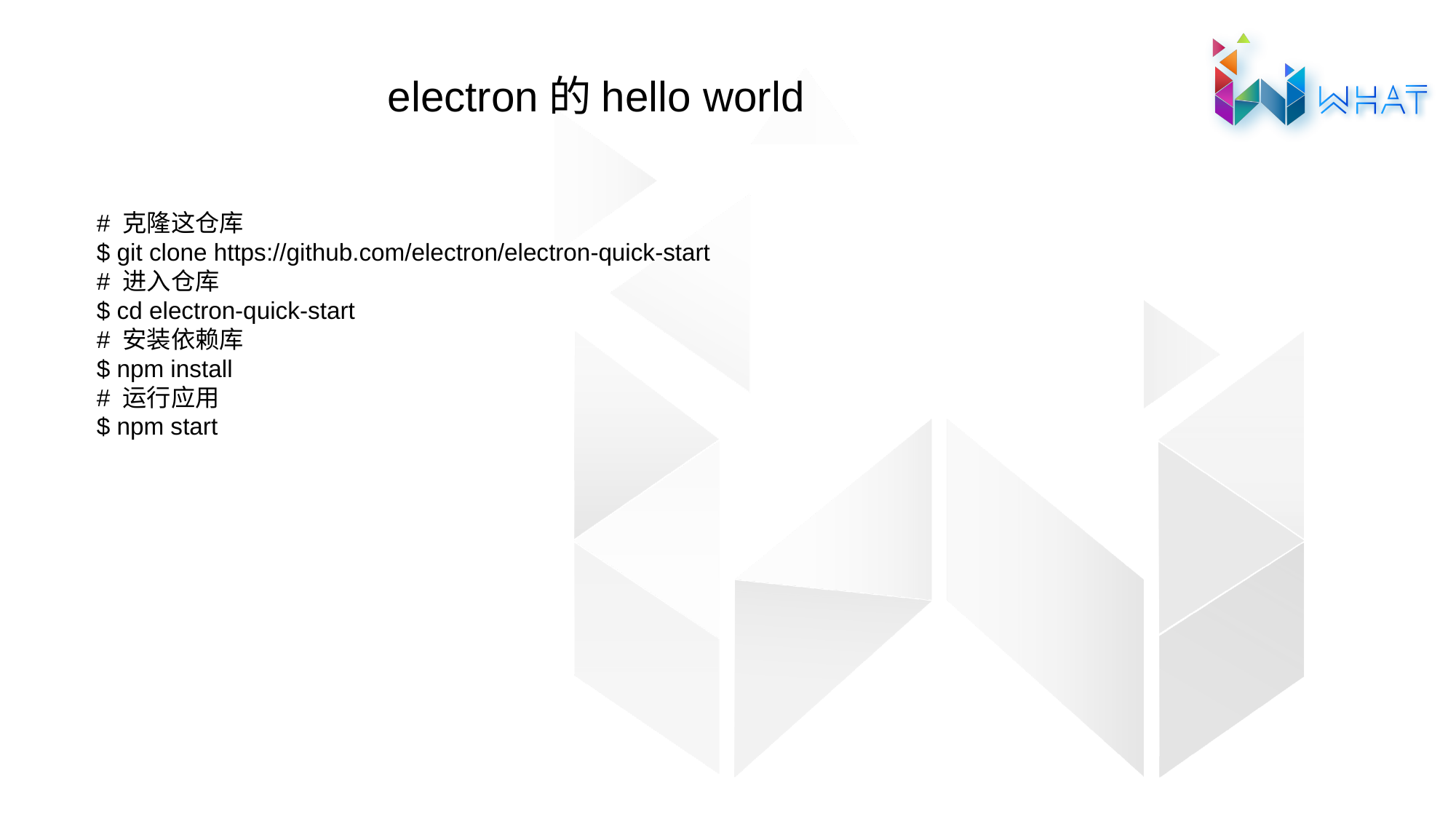

electron的hello world

# 克隆这仓库
$ git clone https://github.com/electron/electron-quick-start
# 进入仓库
$ cd electron-quick-start
# 安装依赖库
$ npm install
# 运行应用
$ npm start